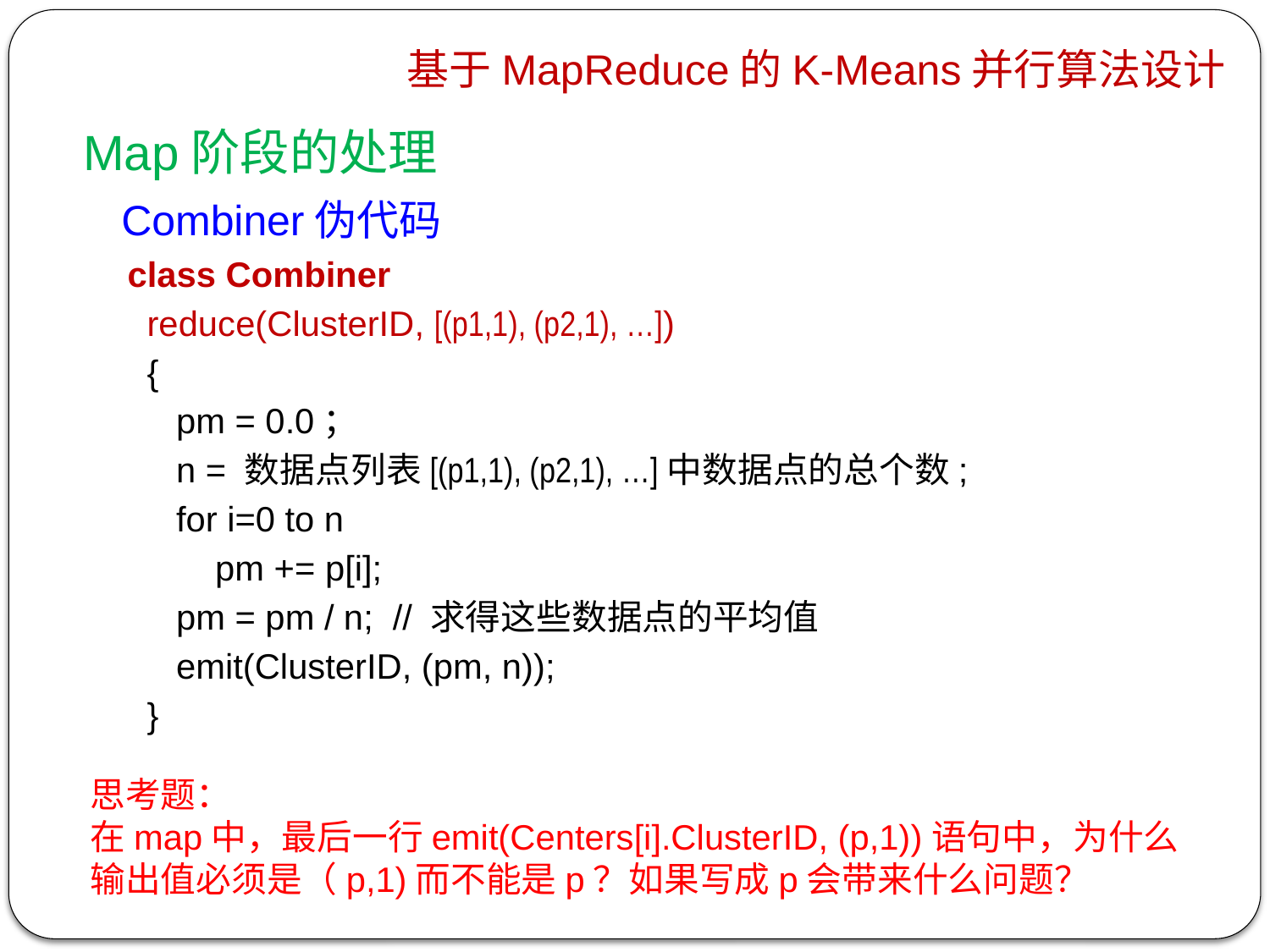

基于MapReduce的K-Means并行算法设计
Map阶段的处理
   Combiner伪代码
class Combiner
  reduce(ClusterID, [(p1,1), (p2,1), …])
  {
     pm = 0.0；
     n = 数据点列表[(p1,1), (p2,1), …]中数据点的总个数;
     for i=0 to n
         pm += p[i];
     pm = pm / n;  // 求得这些数据点的平均值
     emit(ClusterID, (pm, n));
  }
思考题：
在map中，最后一行emit(Centers[i].ClusterID, (p,1))语句中，为什么输出值必须是（p,1)而不能是p？如果写成p会带来什么问题？